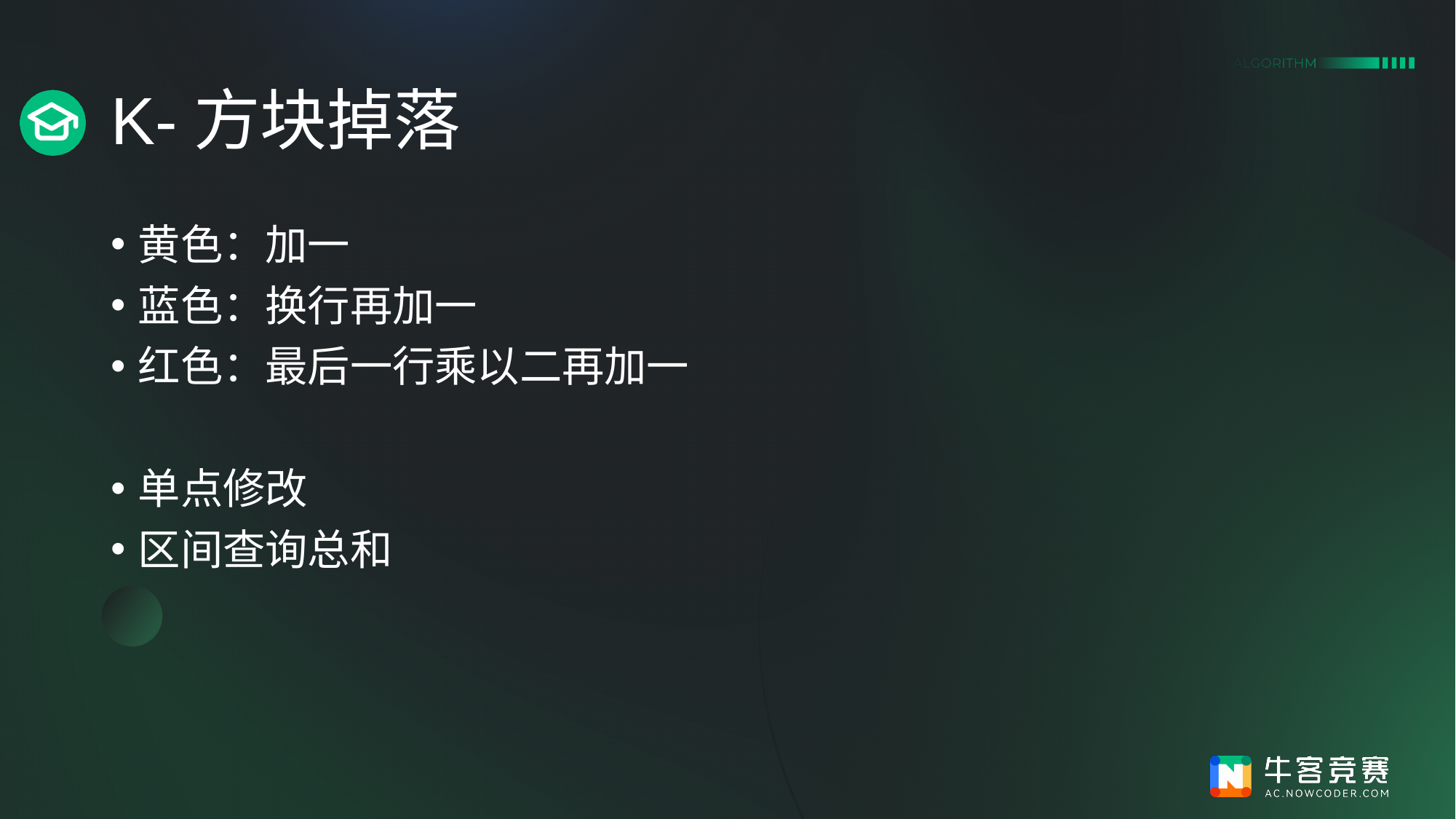

# K-方块掉落
黄色：加一
蓝色：换行再加一
红色：最后一行乘以二再加一

单点修改
区间查询总和